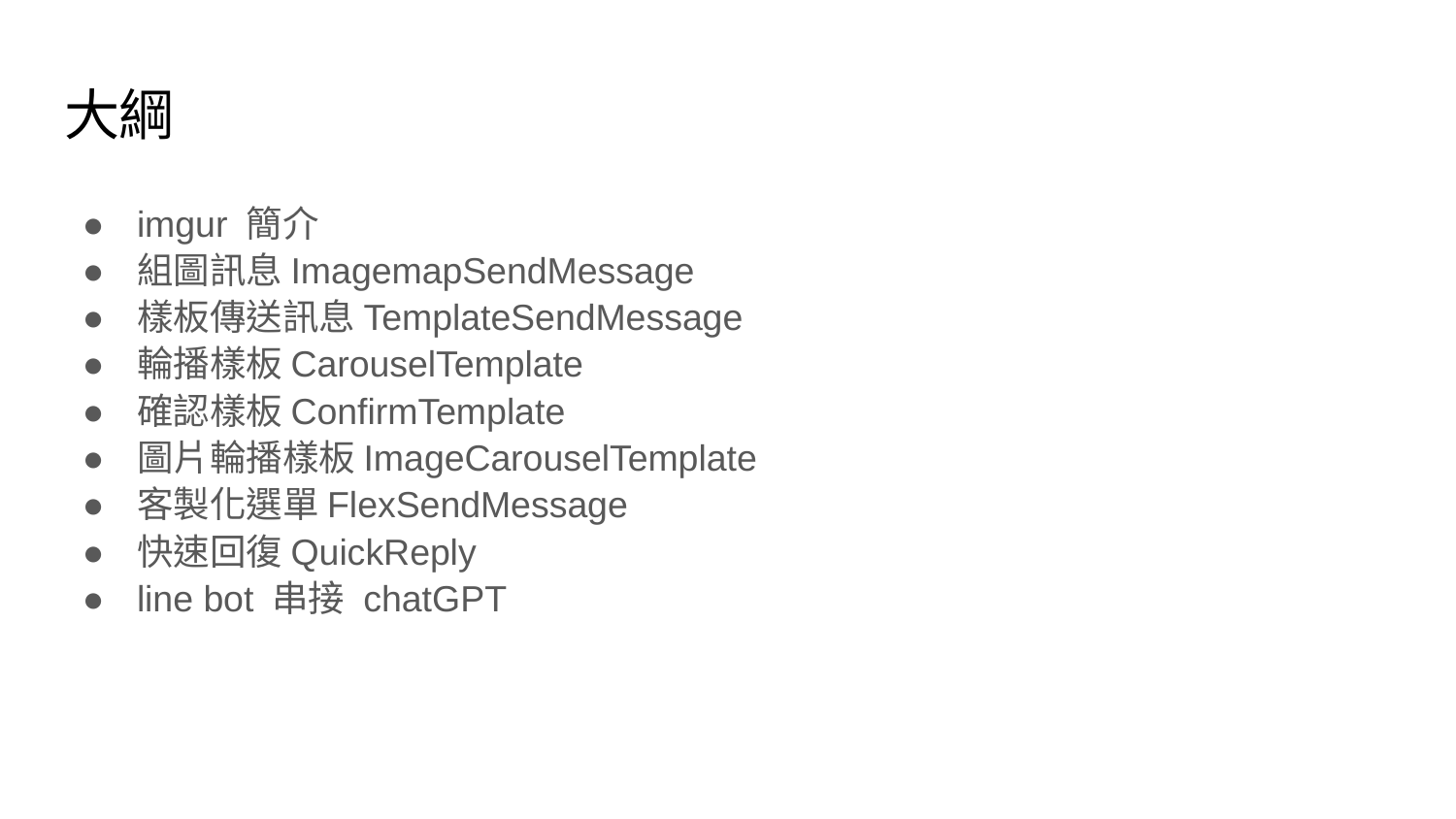

# 大綱
imgur 簡介
組圖訊息ImagemapSendMessage
樣板傳送訊息TemplateSendMessage
輪播樣板CarouselTemplate
確認樣板ConfirmTemplate
圖片輪播樣板ImageCarouselTemplate
客製化選單FlexSendMessage
快速回復QuickReply
line bot 串接 chatGPT